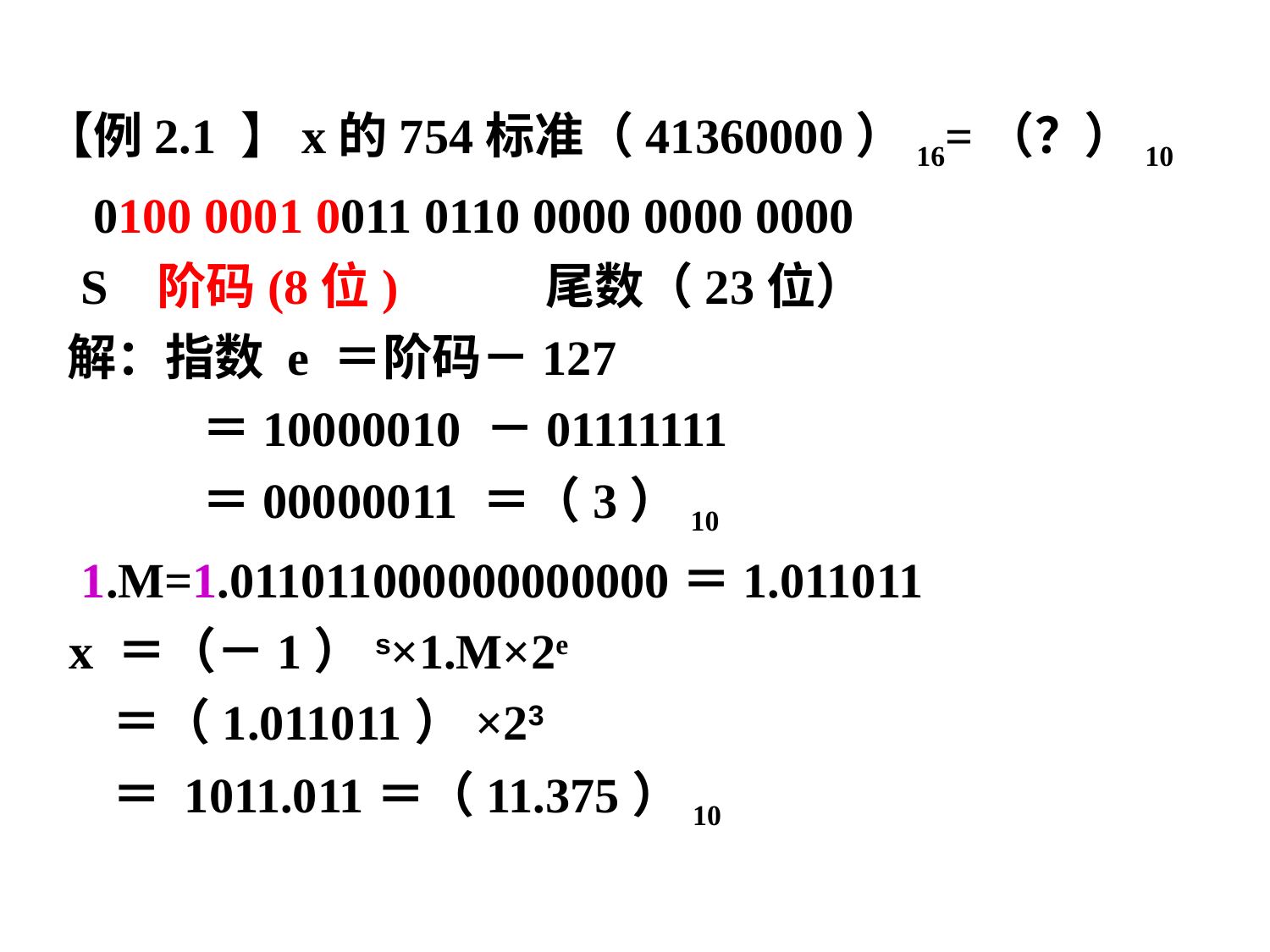

【例2.1 】x的754标准（41360000）16=（？）10
    0100 0001 0011 0110 0000 0000 0000
   S   阶码(8位)           尾数（23位）
 解：指数 e ＝阶码－127
             ＝10000010 －01111111
             ＝00000011 ＝（3）10
   1.M=1.011011000000000000＝1.011011
  x ＝（－1）s×1.M×2e
     ＝（1.011011）×23
     ＝ 1011.011＝（11.375）10